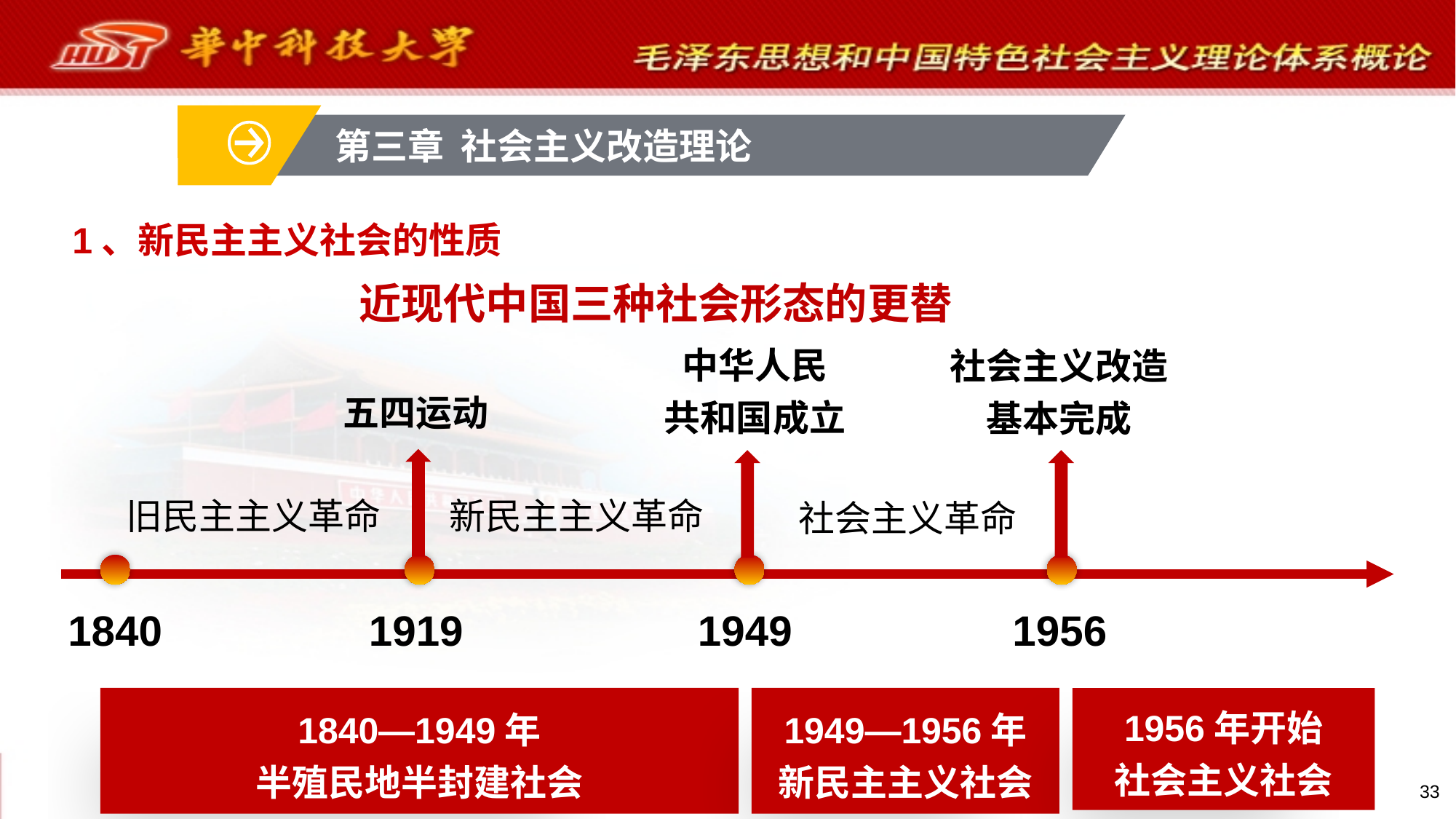

第三章  社会主义改造理论

# 1、新民主主义社会的性质
近现代中国三种社会形态的更替
中华人民
共和国成立

社会主义改造
基本完成

五四运动

旧民主主义革命
新民主主义革命
社会主义革命

1840

1919

1949

1956
1840—1949年
半殖民地半封建社会
1949—1956年
新民主主义社会
1956年开始
社会主义社会
33